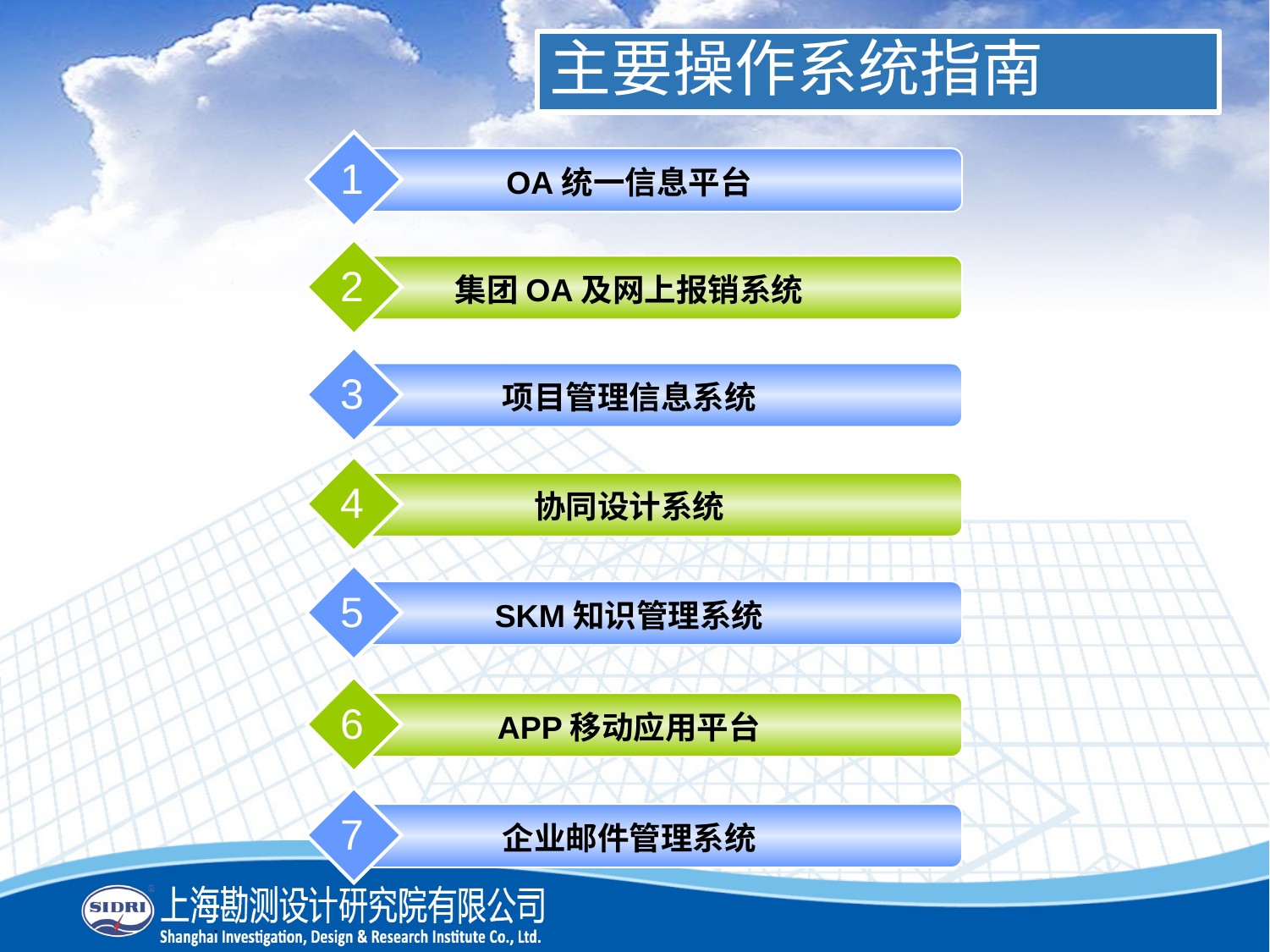

主要操作系统指南

1

OA统一信息平台

2

集团OA及网上报销系统

3

项目管理信息系统

4

协同设计系统

5

SKM知识管理系统

6

APP移动应用平台

7

企业邮件管理系统